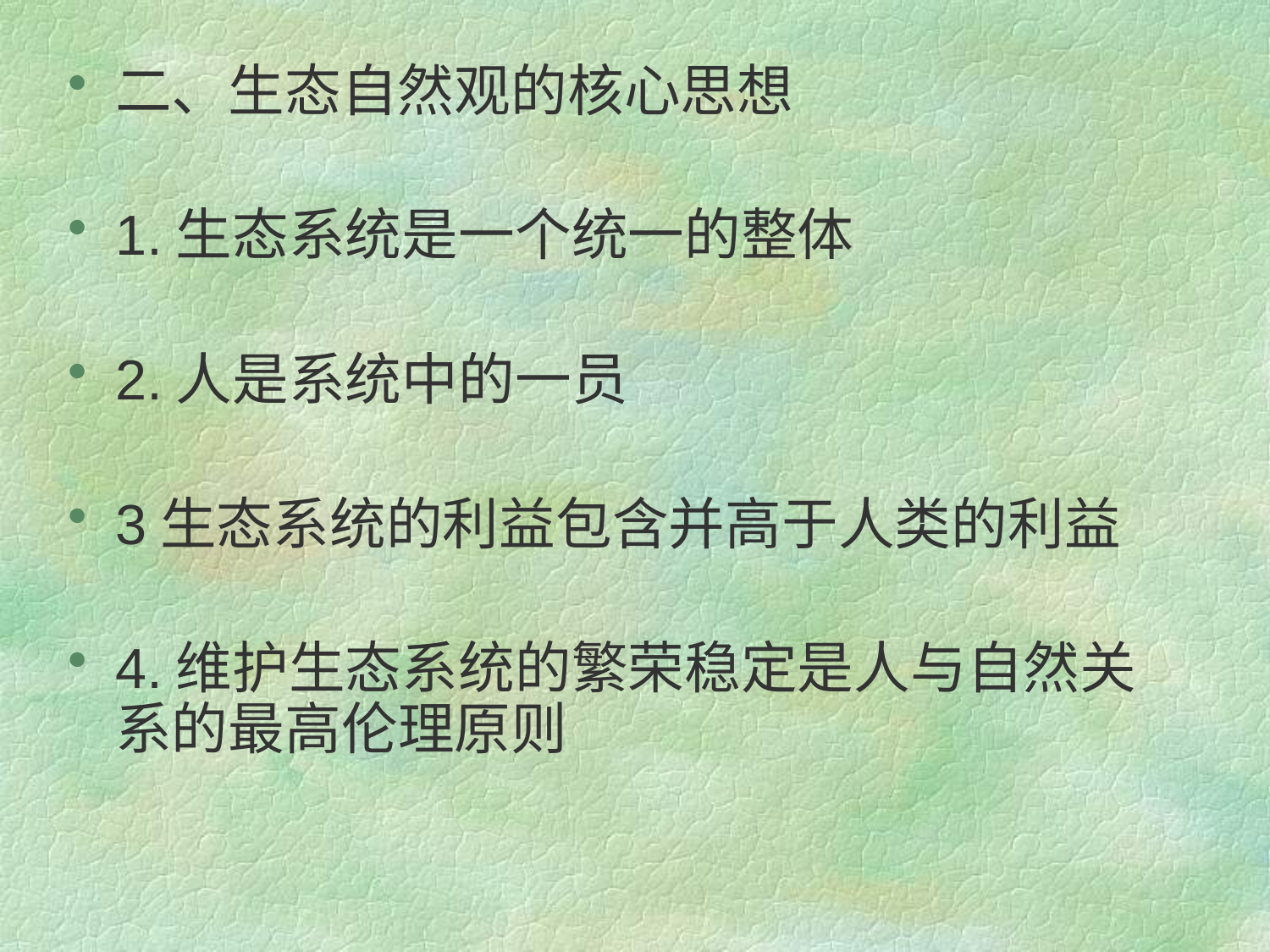

二、生态自然观的核心思想

1.生态系统是一个统一的整体

2.人是系统中的一员

3生态系统的利益包含并高于人类的利益

4.维护生态系统的繁荣稳定是人与自然关系的最高伦理原则